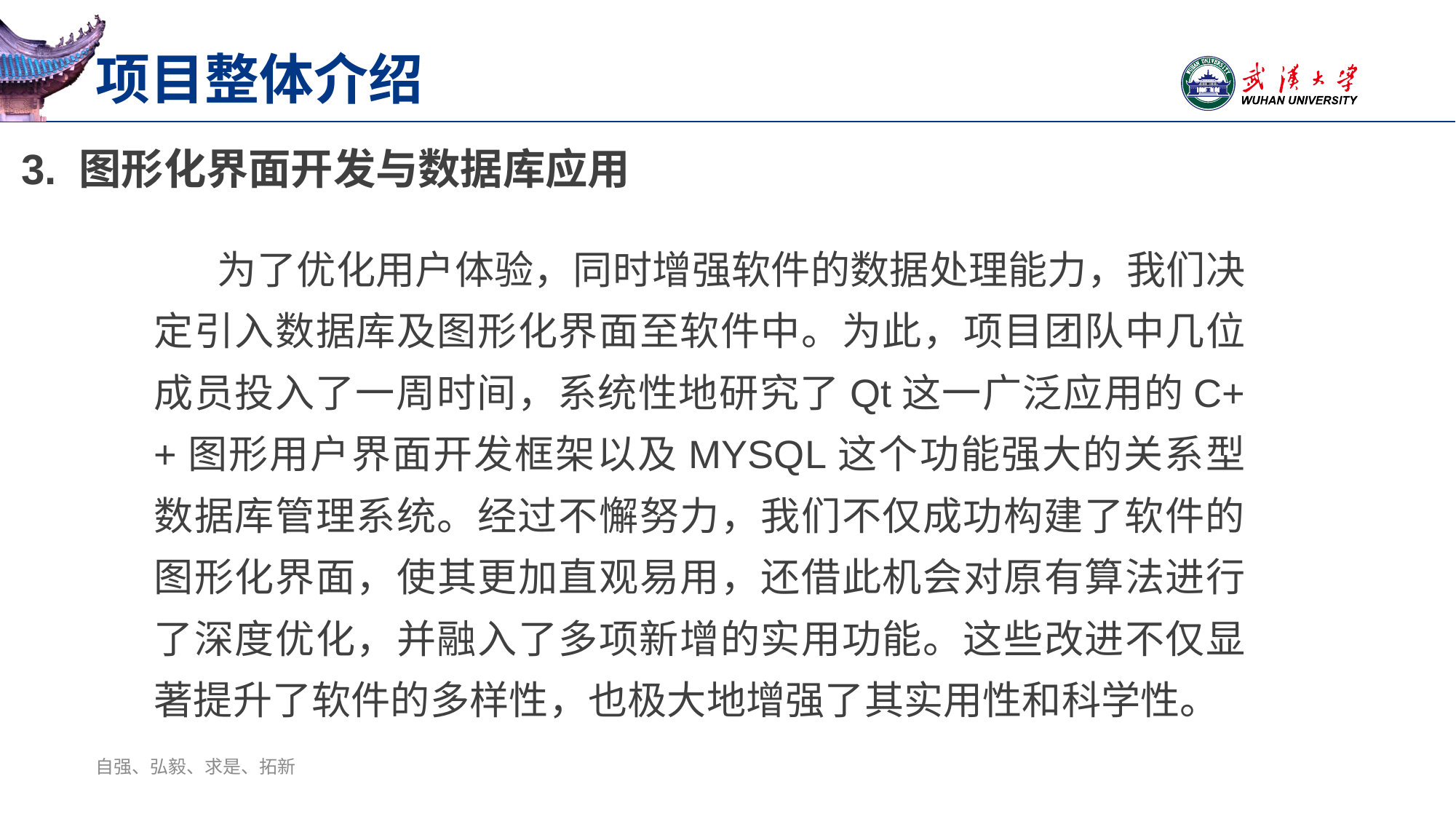

# 项目整体介绍
3. 图形化界面开发与数据库应用
      为了优化用户体验，同时增强软件的数据处理能力，我们决定引入数据库及图形化界面至软件中。为此，项目团队中几位成员投入了一周时间，系统性地研究了Qt这一广泛应用的C++图形用户界面开发框架以及MYSQL这个功能强大的关系型数据库管理系统。经过不懈努力，我们不仅成功构建了软件的图形化界面，使其更加直观易用，还借此机会对原有算法进行了深度优化，并融入了多项新增的实用功能。这些改进不仅显著提升了软件的多样性，也极大地增强了其实用性和科学性。